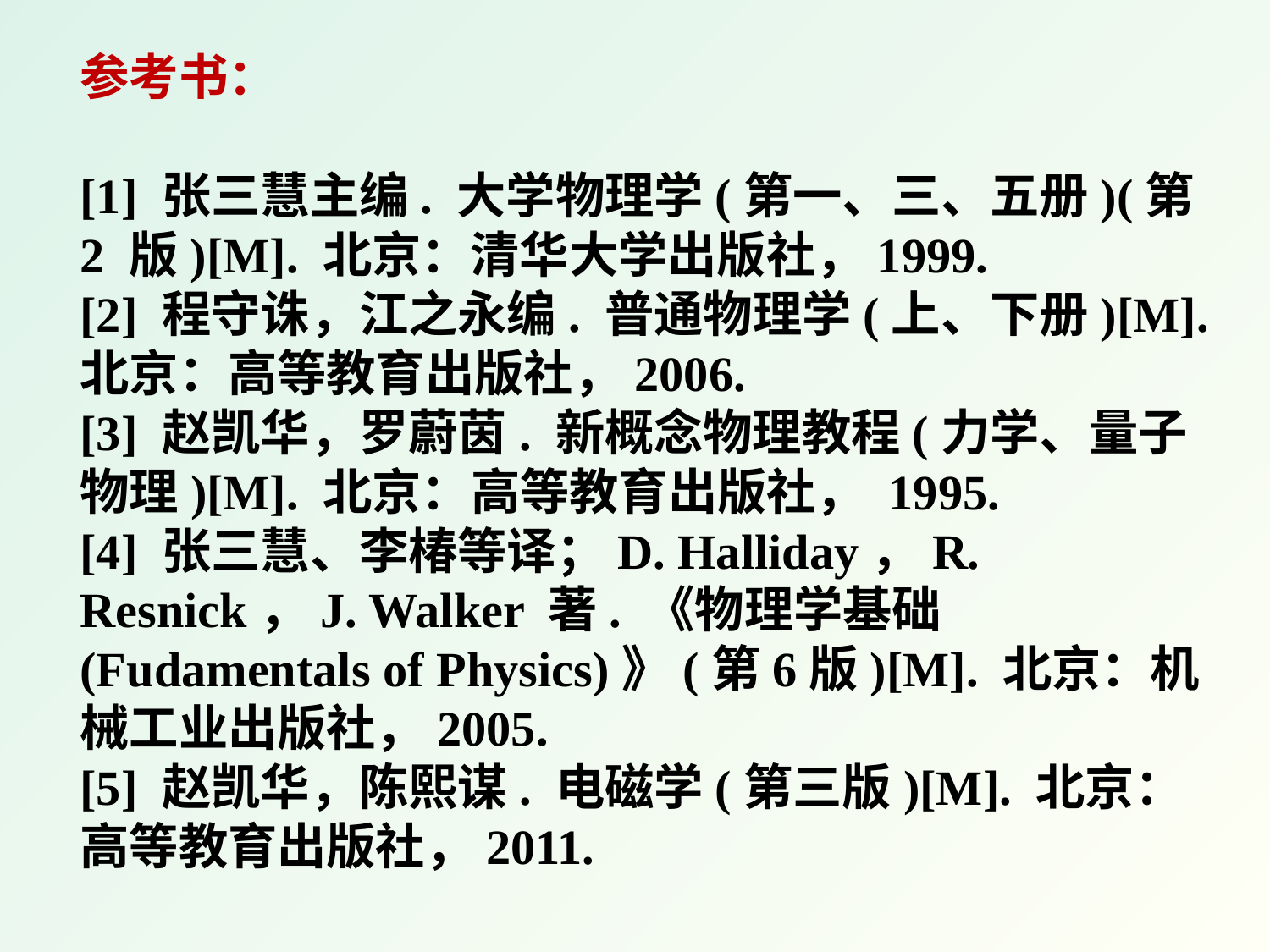

参考书：

[1] 张三慧主编. 大学物理学(第一、三、五册)(第2 版)[M]. 北京：清华大学出版社，1999.
[2] 程守诛，江之永编. 普通物理学(上、下册)[M]. 北京：高等教育出版社，2006.
[3] 赵凯华，罗蔚茵. 新概念物理教程(力学、量子物理)[M]. 北京：高等教育出版社， 1995.
[4] 张三慧、李椿等译；D. Halliday，R. Resnick，J. Walker 著. 《物理学基础(Fudamentals of Physics)》(第6版)[M]. 北京：机械工业出版社，2005.
[5] 赵凯华，陈熙谋. 电磁学(第三版)[M]. 北京：高等教育出版社，2011.